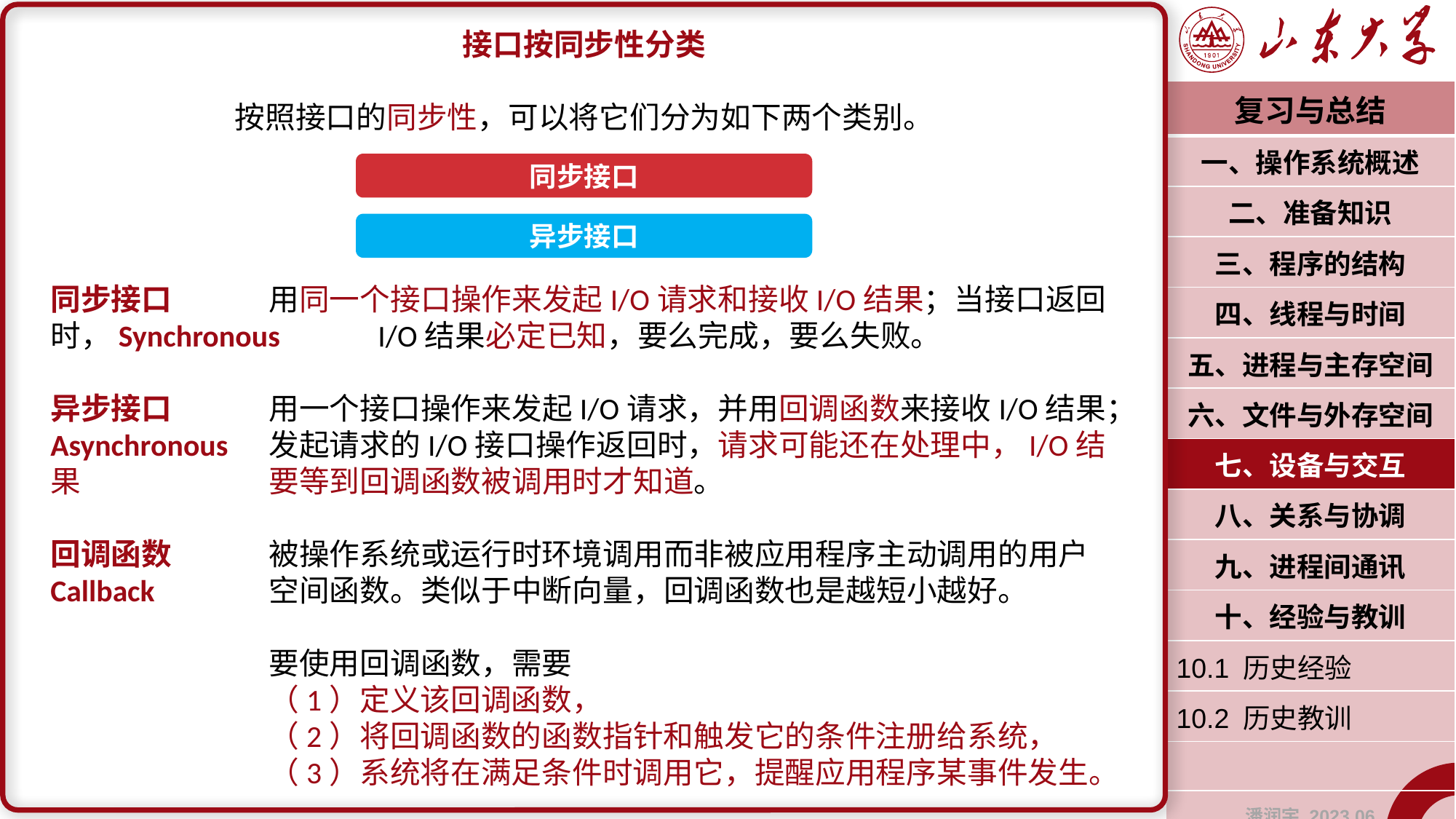

接口按同步性分类

按照接口的同步性，可以将它们分为如下两个类别。

同步接口	用同一个接口操作来发起I/O请求和接收I/O结果；当接口返回时，Synchronous	I/O结果必定已知，要么完成，要么失败。

异步接口	用一个接口操作来发起I/O请求，并用回调函数来接收I/O结果；Asynchronous	发起请求的I/O接口操作返回时，请求可能还在处理中，I/O结果		要等到回调函数被调用时才知道。

回调函数	被操作系统或运行时环境调用而非被应用程序主动调用的用户
Callback		空间函数。类似于中断向量，回调函数也是越短小越好。

		要使用回调函数，需要
		（1）定义该回调函数，
		（2）将回调函数的函数指针和触发它的条件注册给系统，
		（3）系统将在满足条件时调用它，提醒应用程序某事件发生。
| 复习与总结 |
| --- |
| 一、操作系统概述 |
| 二、准备知识 |
| 三、程序的结构 |
| 四、线程与时间 |
| 五、进程与主存空间 |
| 六、文件与外存空间 |
| 七、设备与交互 |
| 八、关系与协调 |
| 九、进程间通讯 |
| 十、经验与教训 |
| 10.1 历史经验 |
| 10.2 历史教训 |
|  |
| 潘润宇 2023.06 |
同步接口
异步接口